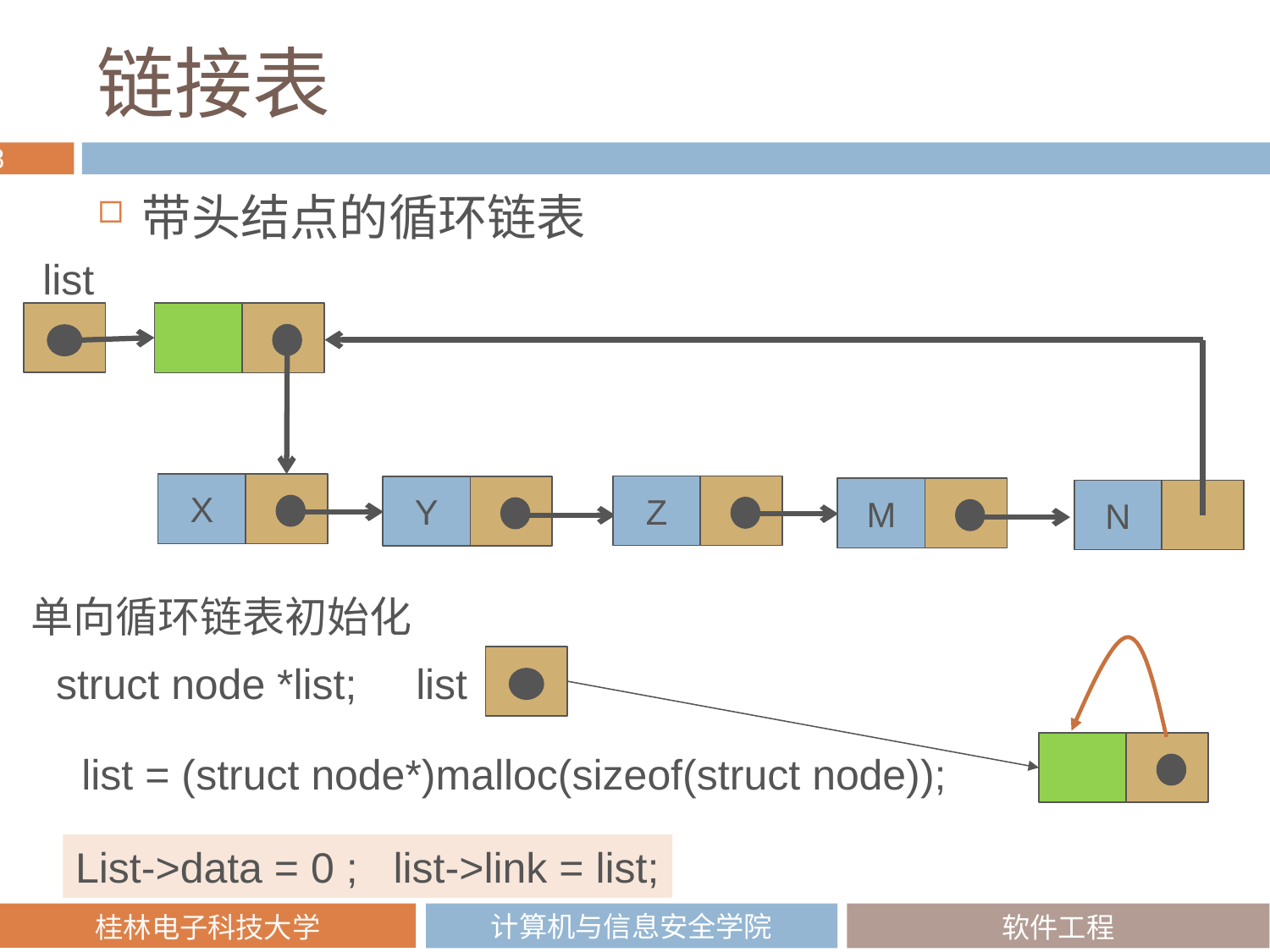

# 链接表
带头结点的循环链表
list

X

Z

Y

M

N

单向循环链表初始化

struct node *list;
list

list = (struct node*)malloc(sizeof(struct node));

List->data = 0 ;   list->link = list;